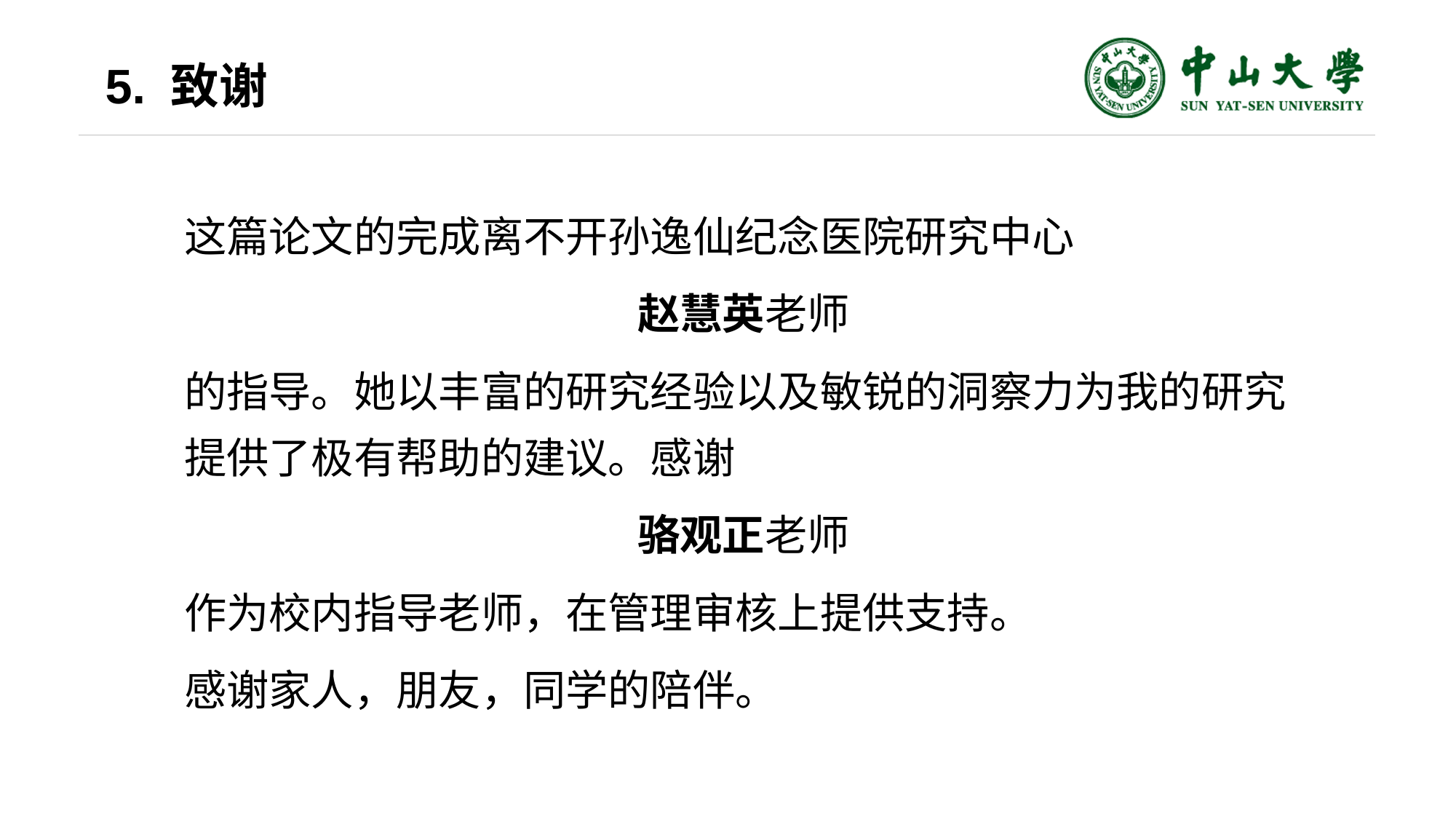

5. 致谢
这篇论文的完成离不开孙逸仙纪念医院研究中心
赵慧英老师
的指导。她以丰富的研究经验以及敏锐的洞察力为我的研究提供了极有帮助的建议。感谢
骆观正老师
作为校内指导老师，在管理审核上提供支持。
感谢家人，朋友，同学的陪伴。